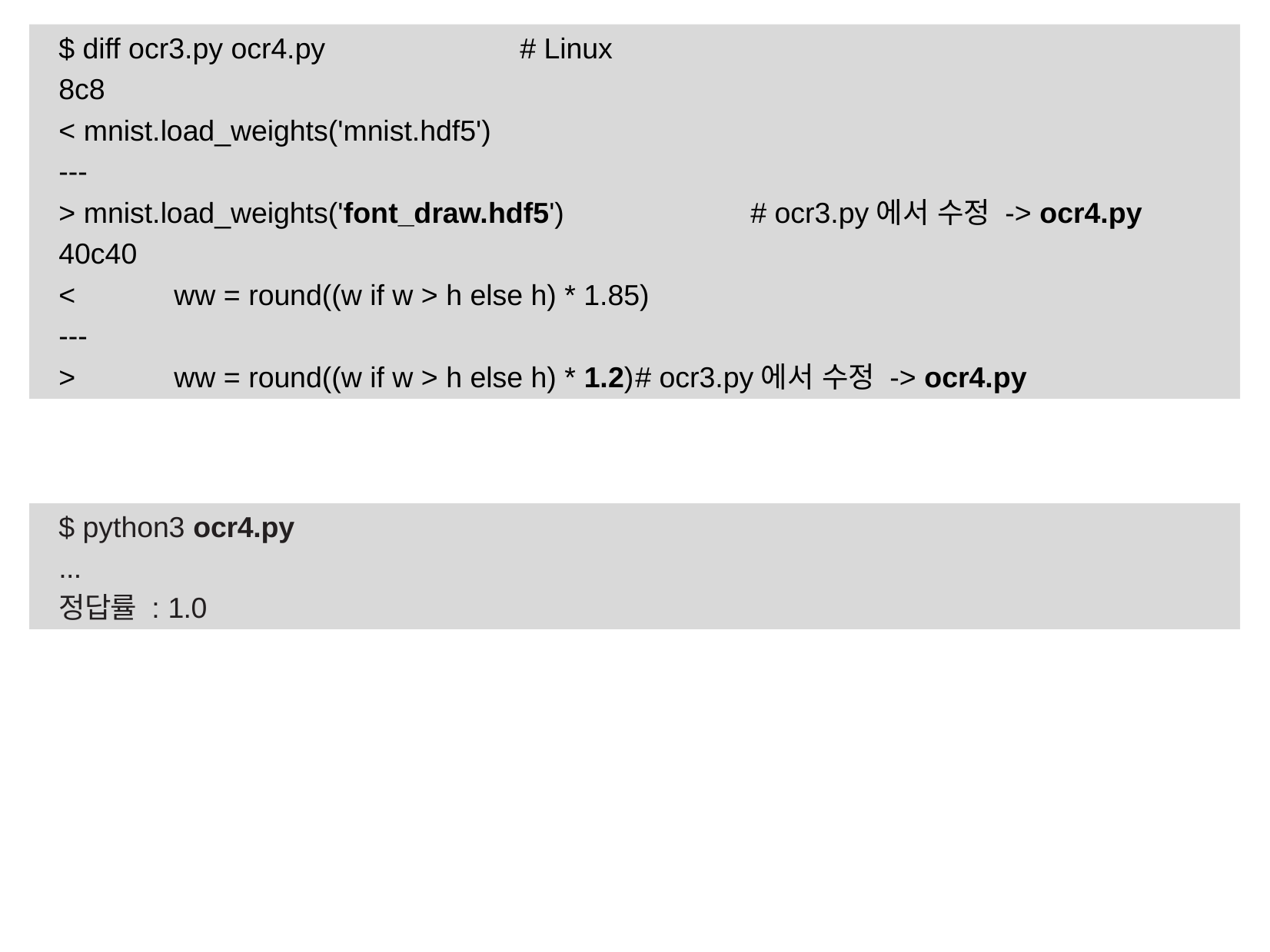

$ diff ocr3.py ocr4.py		# Linux
8c8
< mnist.load_weights('mnist.hdf5')
---
> mnist.load_weights('font_draw.hdf5')		# ocr3.py에서 수정 -> ocr4.py
40c40
<	ww = round((w if w > h else h) * 1.85)
---
>	ww = round((w if w > h else h) * 1.2)	# ocr3.py에서 수정 -> ocr4.py
$ python3 ocr4.py
...
정답률 : 1.0